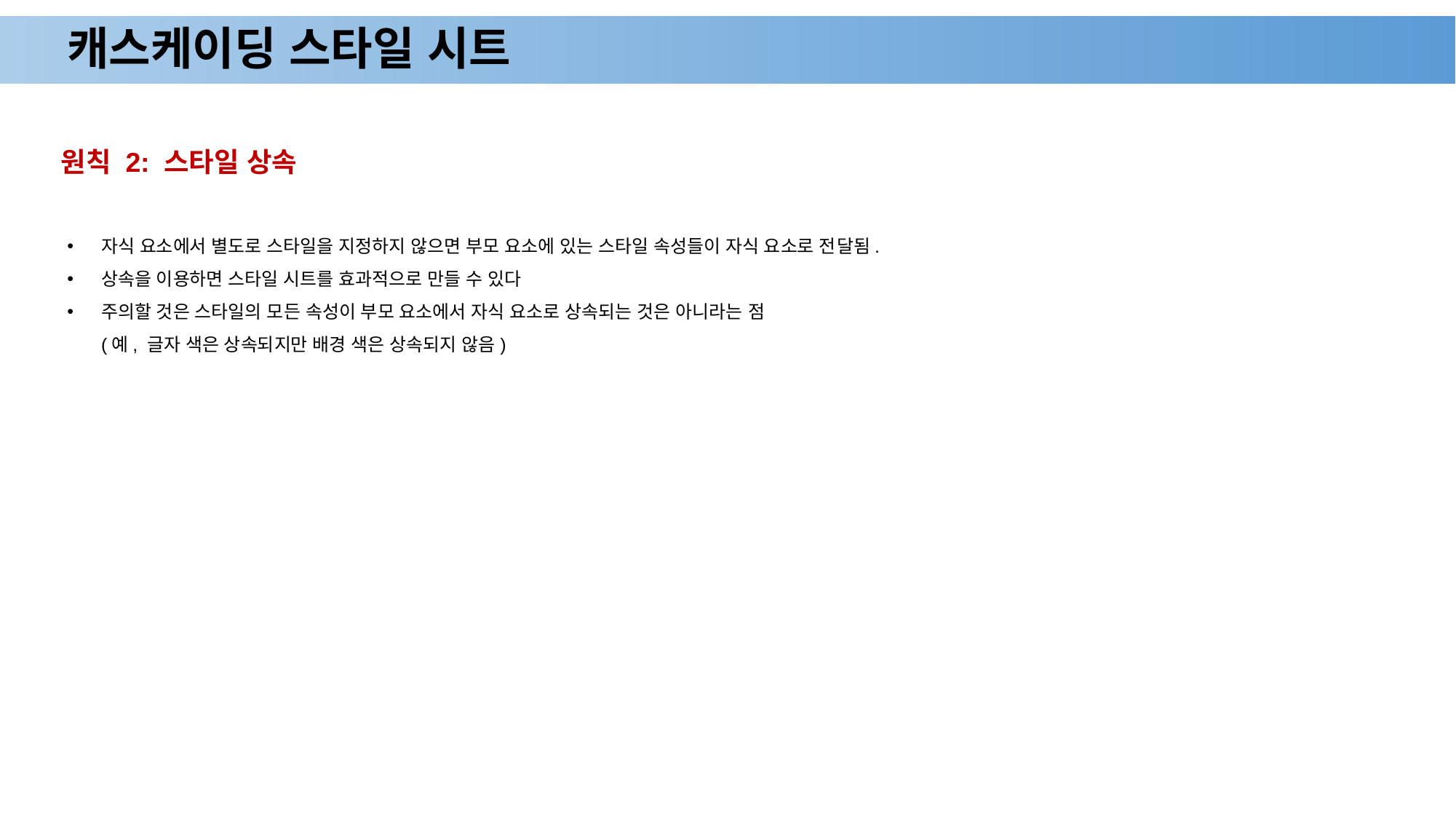

# 캐스케이딩 스타일 시트
원칙 2: 스타일 상속
자식 요소에서 별도로 스타일을 지정하지 않으면 부모 요소에 있는 스타일 속성들이 자식 요소로 전달됨.
상속을 이용하면 스타일 시트를 효과적으로 만들 수 있다
주의할 것은 스타일의 모든 속성이 부모 요소에서 자식 요소로 상속되는 것은 아니라는 점
(예, 글자 색은 상속되지만 배경 색은 상속되지 않음)